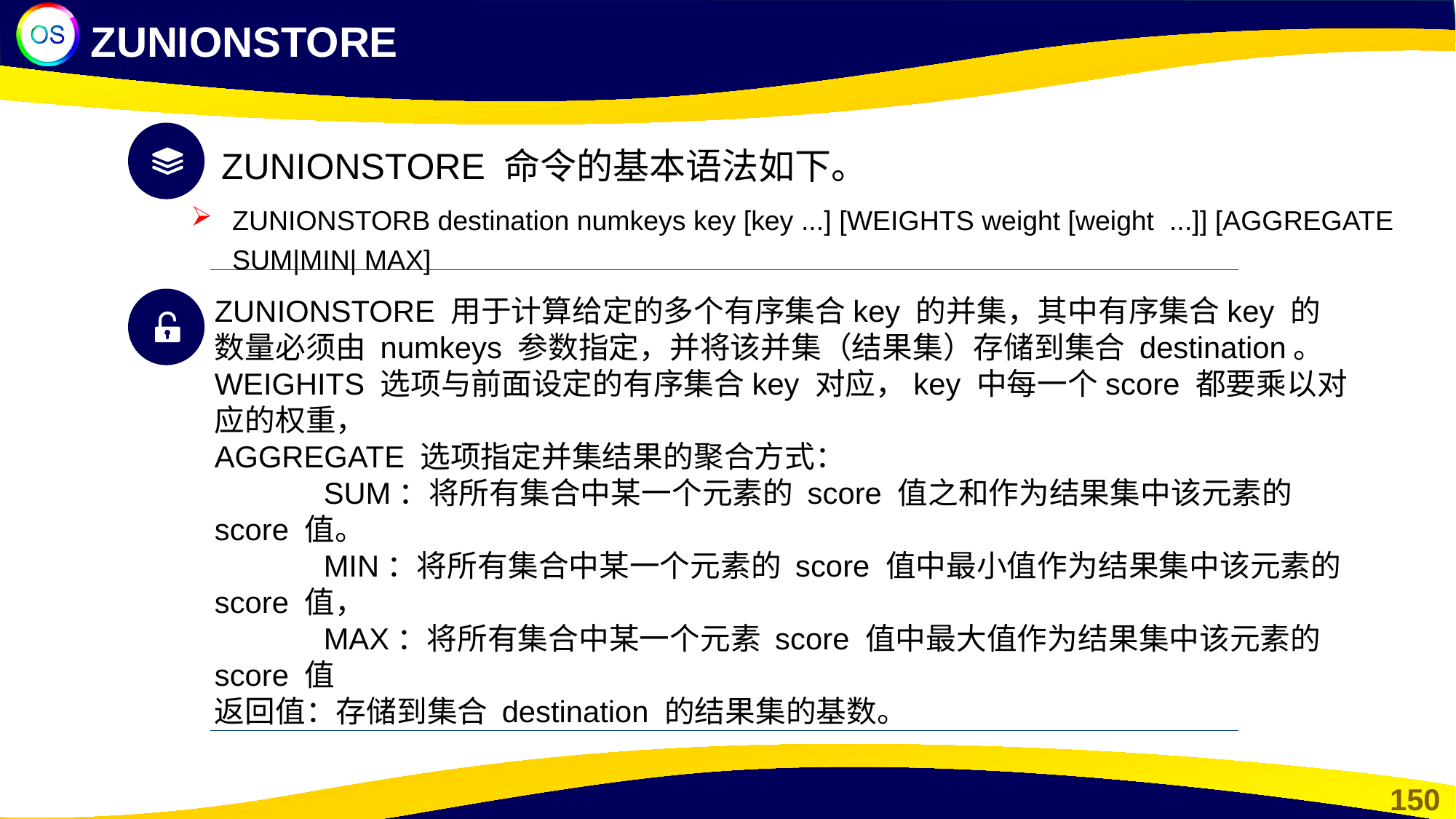

ZUNIONSTORE

ZUNIONSTORE 命令的基本语法如下。

ZUNIONSTORB destination numkeys key [key ...] [WEIGHTS weight [weight  ...]] [AGGREGATE SUM|MIN| MAX]
ZUNIONSTORE 用于计算给定的多个有序集合key 的并集，其中有序集合key 的数量必须由 numkeys 参数指定，并将该并集（结果集）存储到集合 destination。
WEIGHITS 选项与前面设定的有序集合key 对应，key 中每一个score 都要乘以对应的权重，
AGGREGATE 选项指定并集结果的聚合方式：
	SUM：将所有集合中某一个元素的 score 值之和作为结果集中该元素的score 值。
	MIN：将所有集合中某一个元素的 score 值中最小值作为结果集中该元素的score 值，
	MAX：将所有集合中某一个元素 score 值中最大值作为结果集中该元素的 score 值
返回值：存储到集合 destination 的结果集的基数。